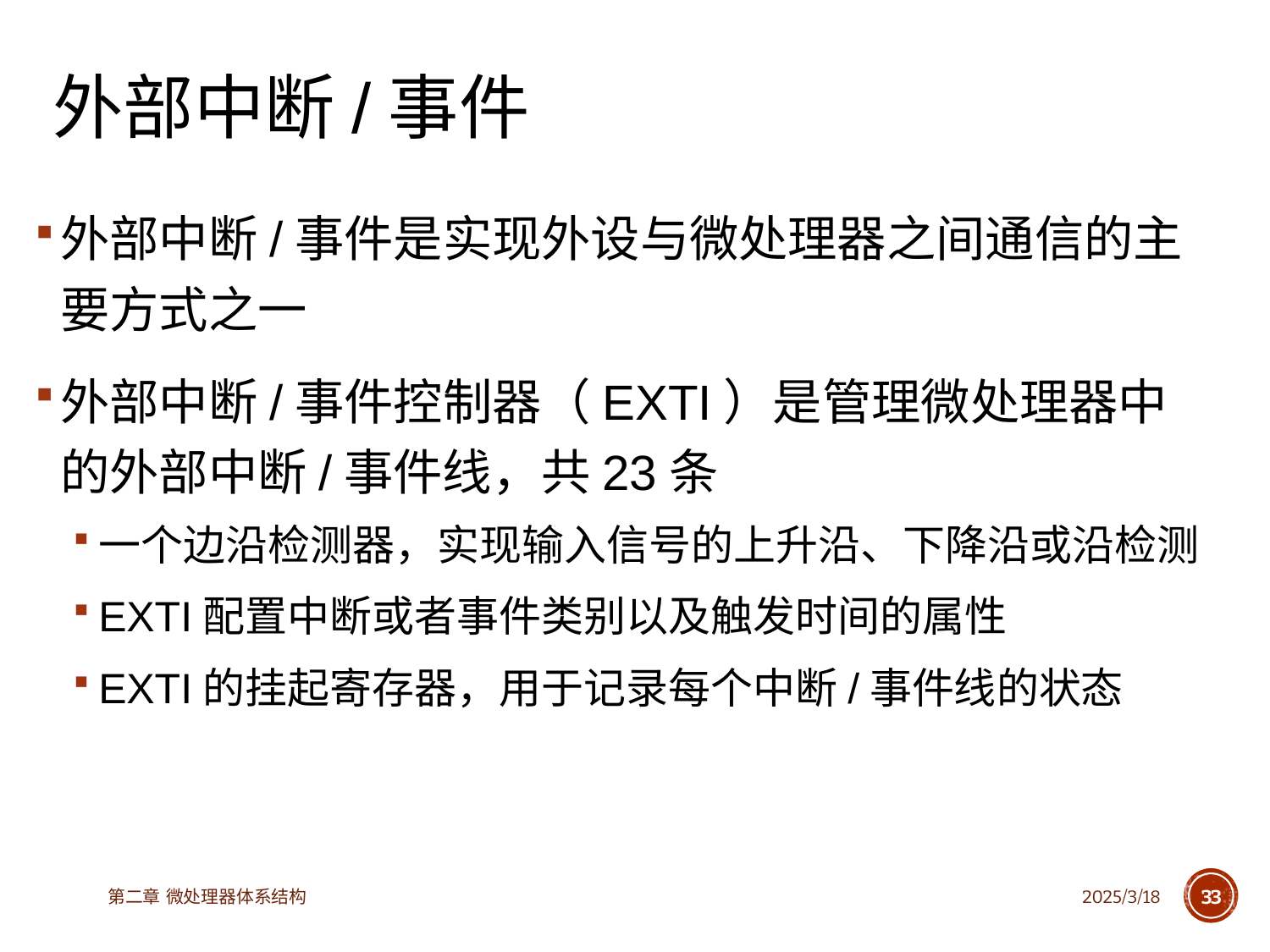

# 外部中断/事件
外部中断/事件是实现外设与微处理器之间通信的主要方式之一
外部中断/事件控制器（EXTI）是管理微处理器中的外部中断/事件线，共23条
一个边沿检测器，实现输入信号的上升沿、下降沿或沿检测
EXTI配置中断或者事件类别以及触发时间的属性
EXTI的挂起寄存器，用于记录每个中断/事件线的状态
第二章 微处理器体系结构
2025/3/18
33